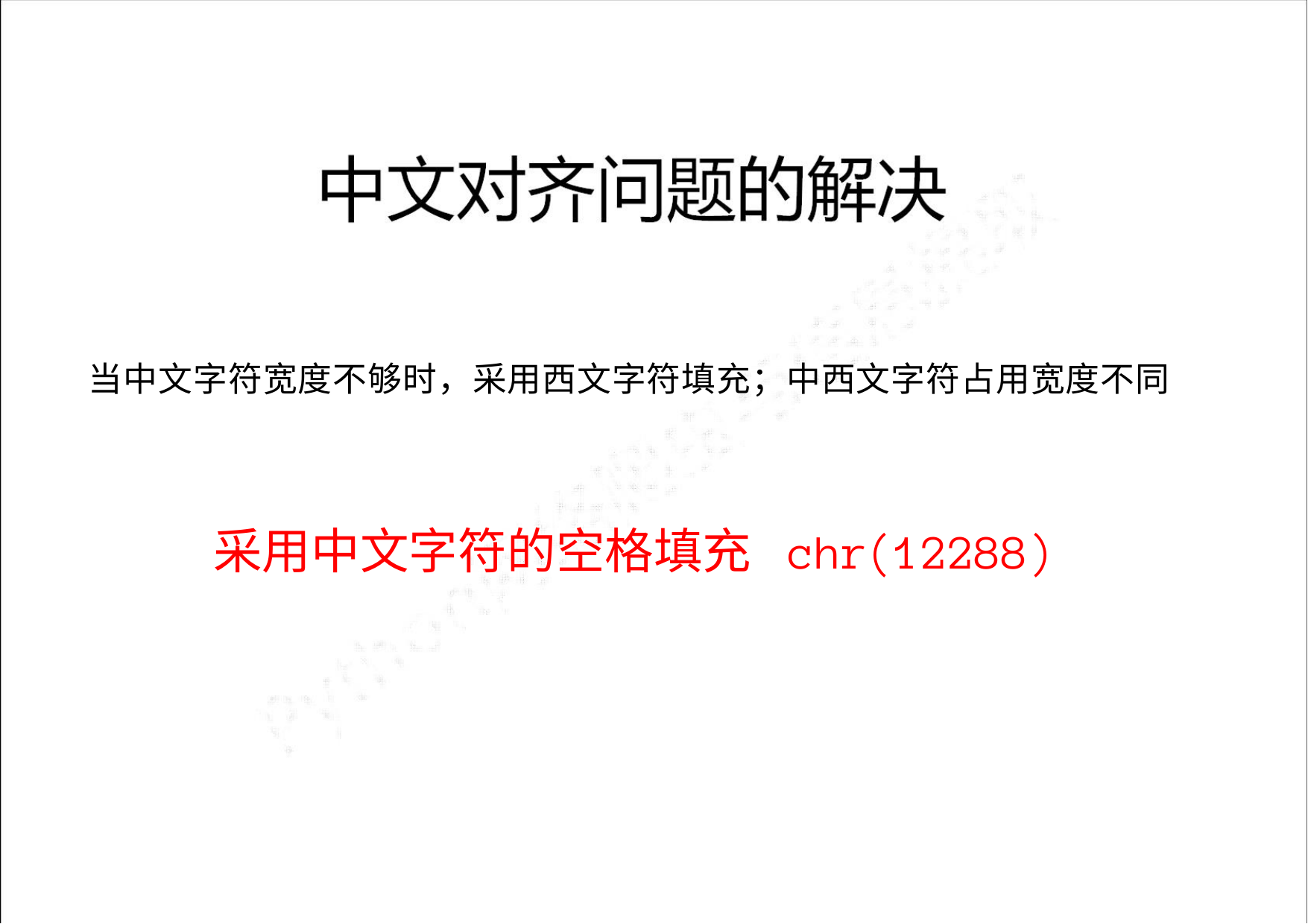

当中文字符宽度不够时，采用西文字符填充；中西文字符占用宽度不同
采用中文字符的空格填充 chr(12288)